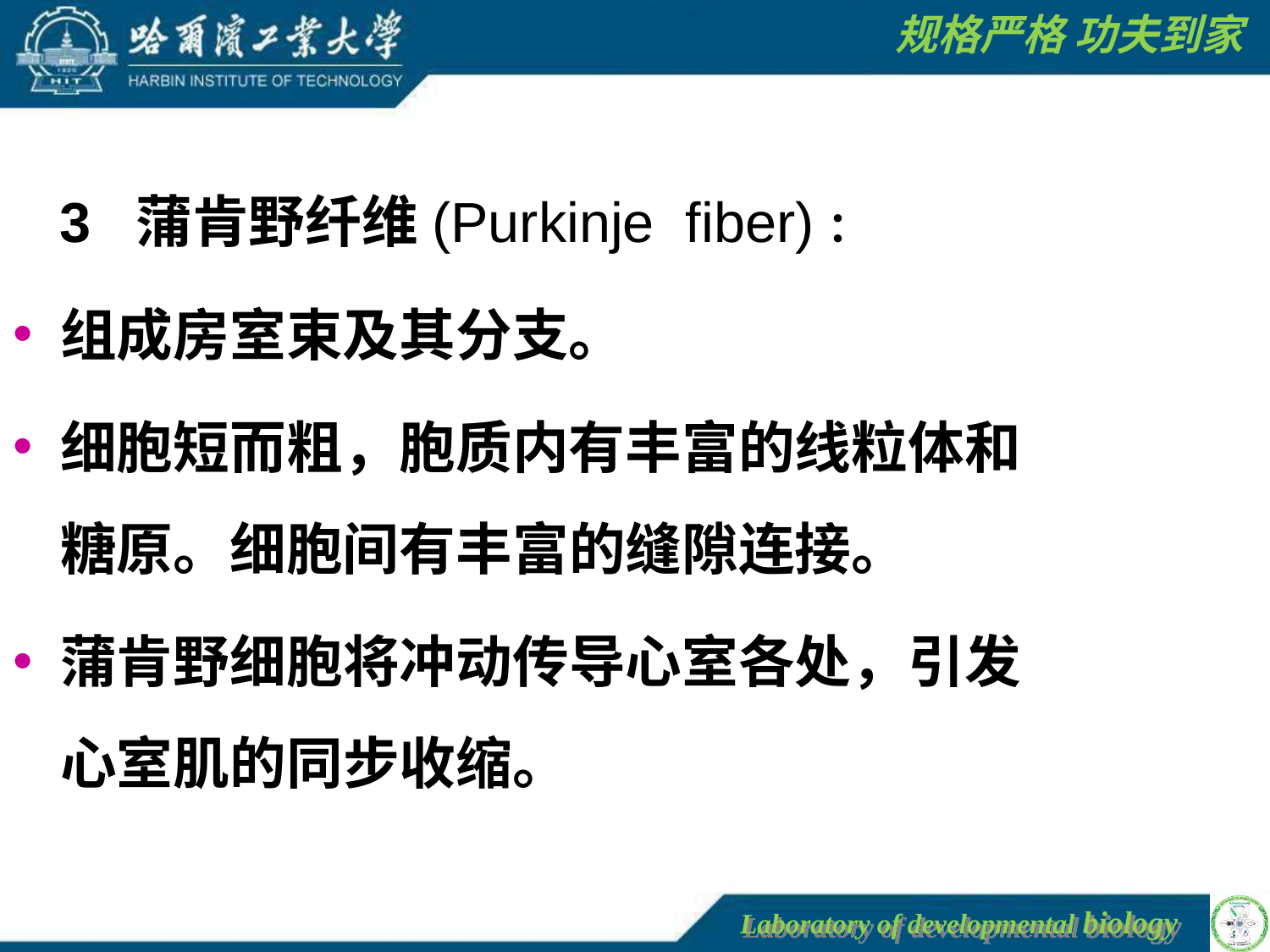

3  蒲肯野纤维(Purkinje  fiber)：
组成房室束及其分支。
细胞短而粗，胞质内有丰富的线粒体和糖原。细胞间有丰富的缝隙连接。
蒲肯野细胞将冲动传导心室各处，引发心室肌的同步收缩。